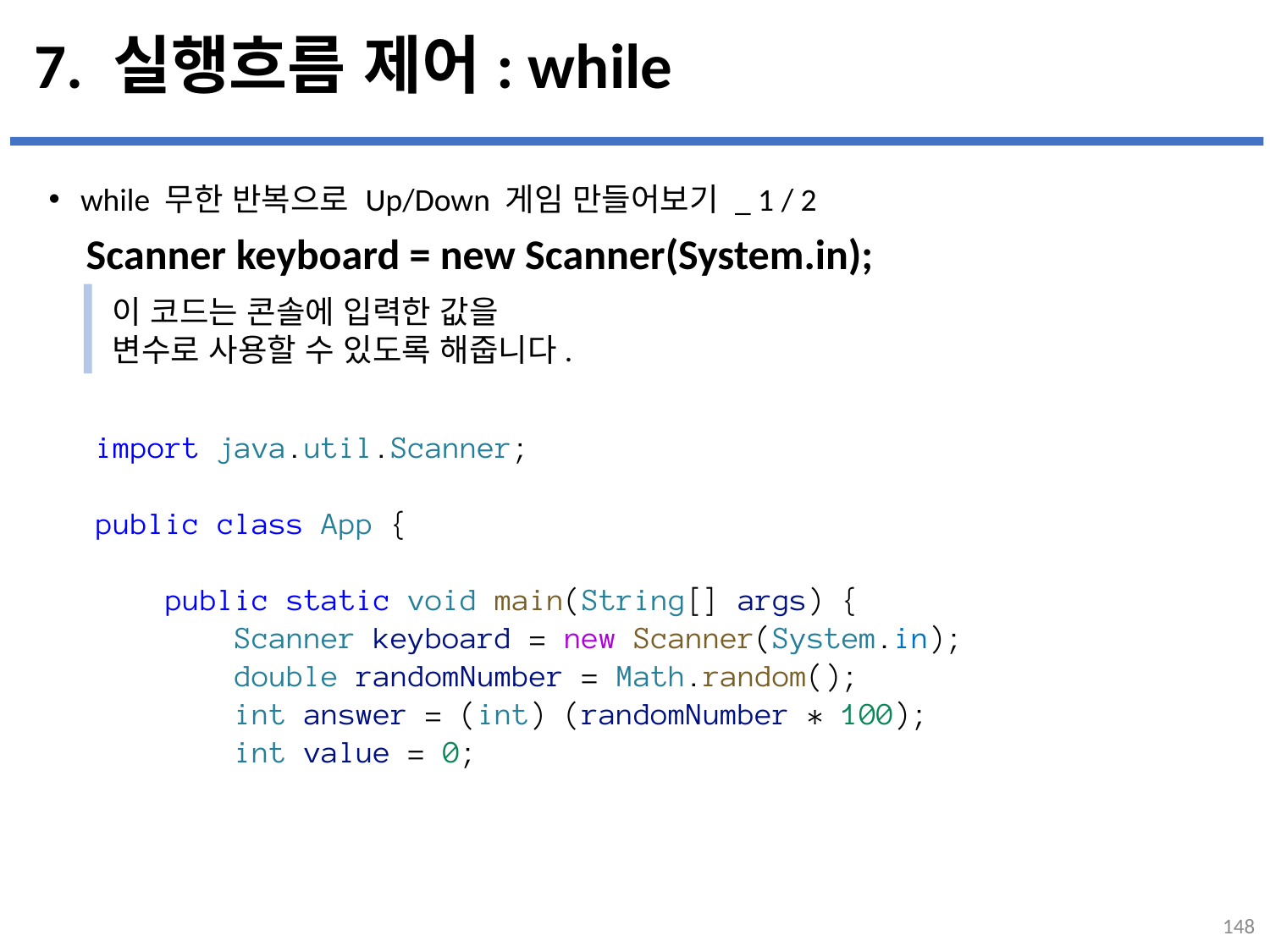

# 7. 실행흐름 제어: while
while 무한 반복으로 Up/Down 게임 만들어보기 _ 1 / 2
...

설명
Scanner keyboard = new Scanner(System.in);

이 코드는 콘솔에 입력한 값을
변수로 사용할 수 있도록 해줍니다.
import java.util.Scanner;
public class App {
    public static void main(String[] args) {
        Scanner keyboard = new Scanner(System.in);
        double randomNumber = Math.random();
        int answer = (int) (randomNumber * 100);
        int value = 0;
148